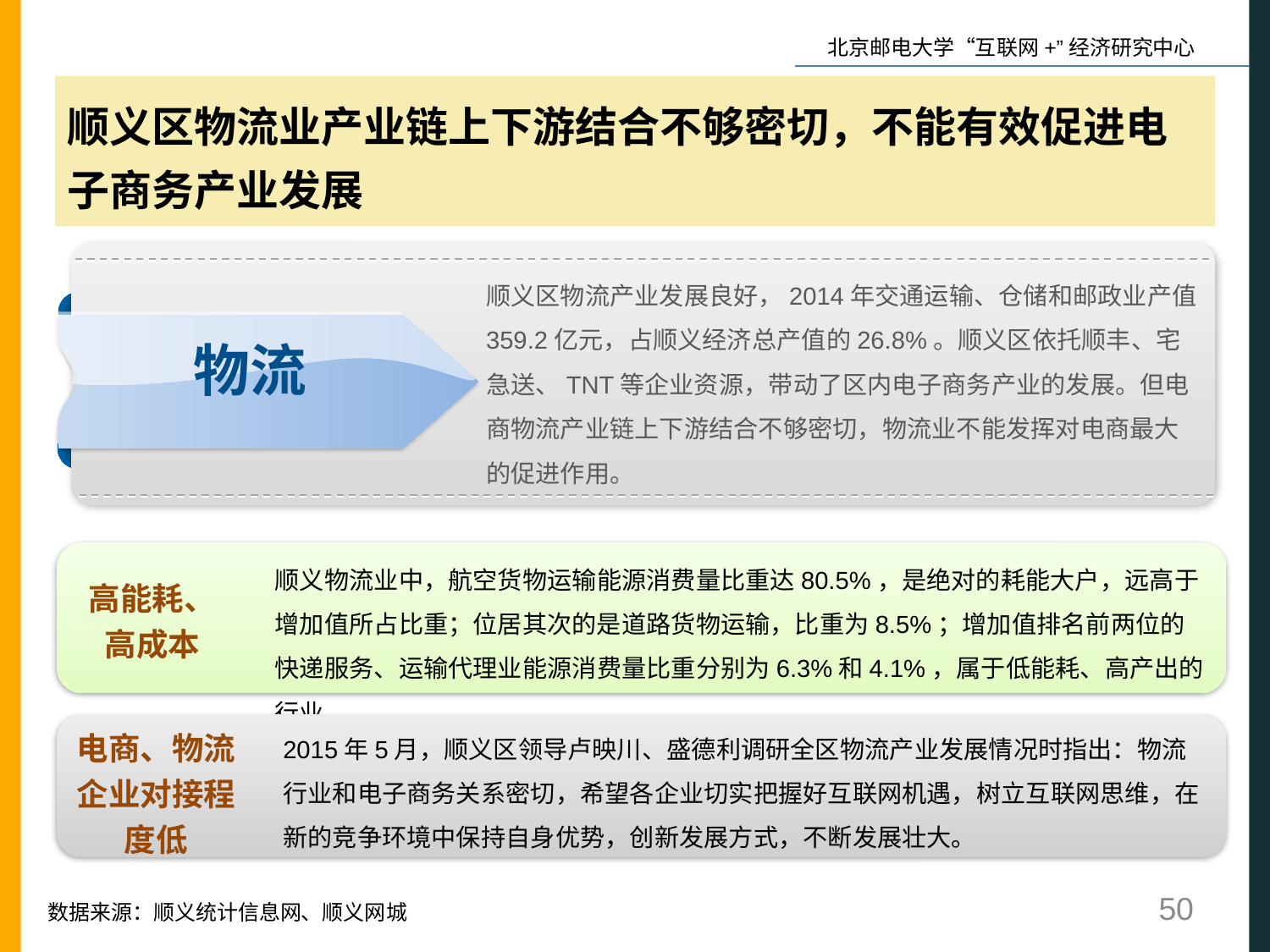

顺义区物流业产业链上下游结合不够密切，不能有效促进电子商务产业发展

顺义区物流产业发展良好，2014年交通运输、仓储和邮政业产值359.2亿元，占顺义经济总产值的26.8%。顺义区依托顺丰、宅急送、TNT等企业资源，带动了区内电子商务产业的发展。但电商物流产业链上下游结合不够密切，物流业不能发挥对电商最大的促进作用。

物流

顺义物流业中，航空货物运输能源消费量比重达80.5%，是绝对的耗能大户，远高于增加值所占比重；位居其次的是道路货物运输，比重为8.5%；增加值排名前两位的快递服务、运输代理业能源消费量比重分别为6.3%和4.1%，属于低能耗、高产出的行业。
高能耗、高成本
2015年5月，顺义区领导卢映川、盛德利调研全区物流产业发展情况时指出：物流行业和电子商务关系密切，希望各企业切实把握好互联网机遇，树立互联网思维，在新的竞争环境中保持自身优势，创新发展方式，不断发展壮大。

电商、物流企业对接程度低

50
数据来源：顺义统计信息网、顺义网城